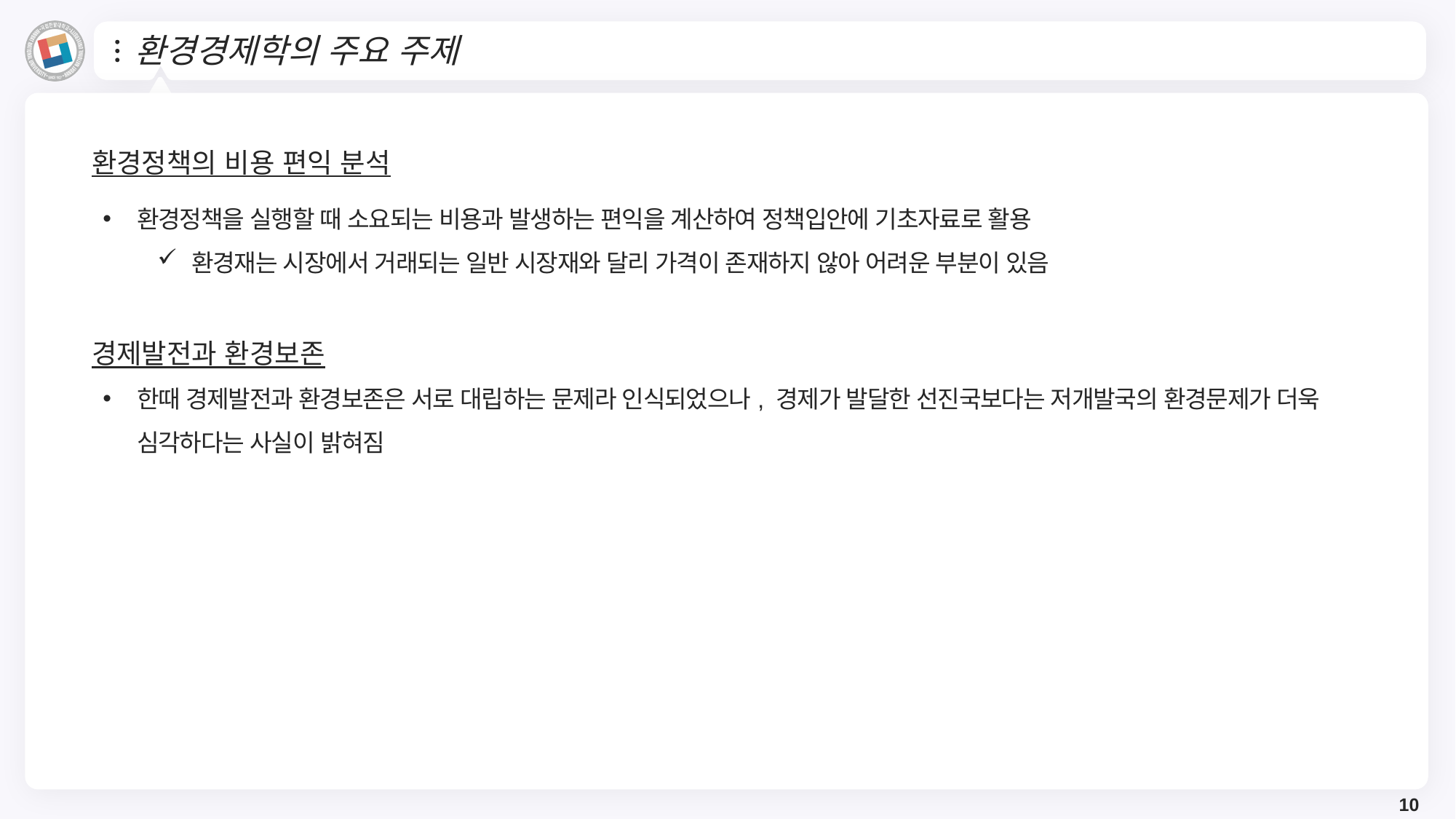

# 환경경제학의 주요 주제
환경정책의 비용 편익 분석

환경정책을 실행할 때 소요되는 비용과 발생하는 편익을 계산하여 정책입안에 기초자료로 활용
환경재는 시장에서 거래되는 일반 시장재와 달리 가격이 존재하지 않아 어려운 부분이 있음

경제발전과 환경보존
한때 경제발전과 환경보존은 서로 대립하는 문제라 인식되었으나, 경제가 발달한 선진국보다는 저개발국의 환경문제가 더욱 심각하다는 사실이 밝혀짐
10